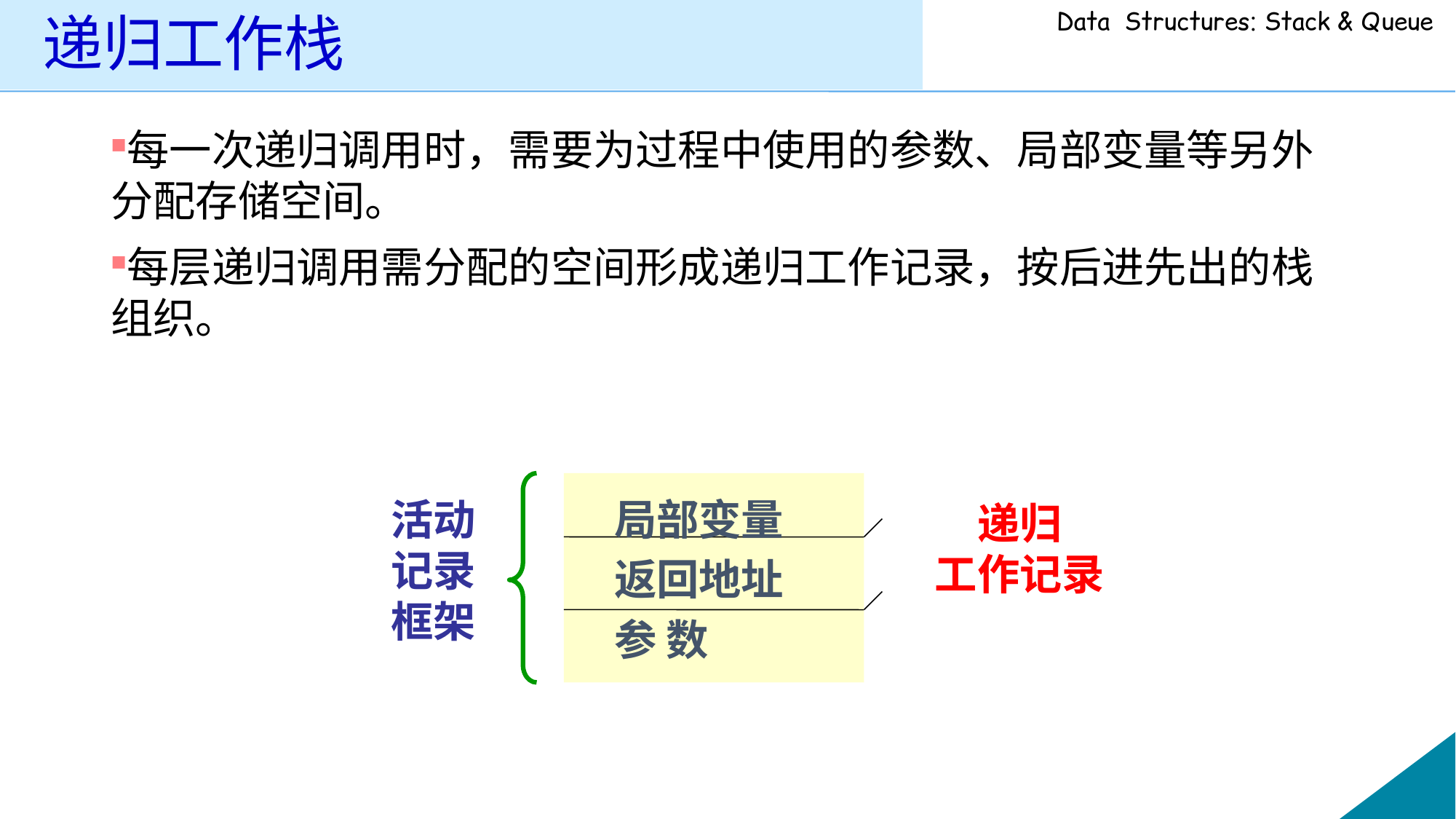

# 递归工作栈
每一次递归调用时，需要为过程中使用的参数、局部变量等另外分配存储空间。
每层递归调用需分配的空间形成递归工作记录，按后进先出的栈组织。

局部变量
返回地址
参 数
活动记录框架
递归
工作记录